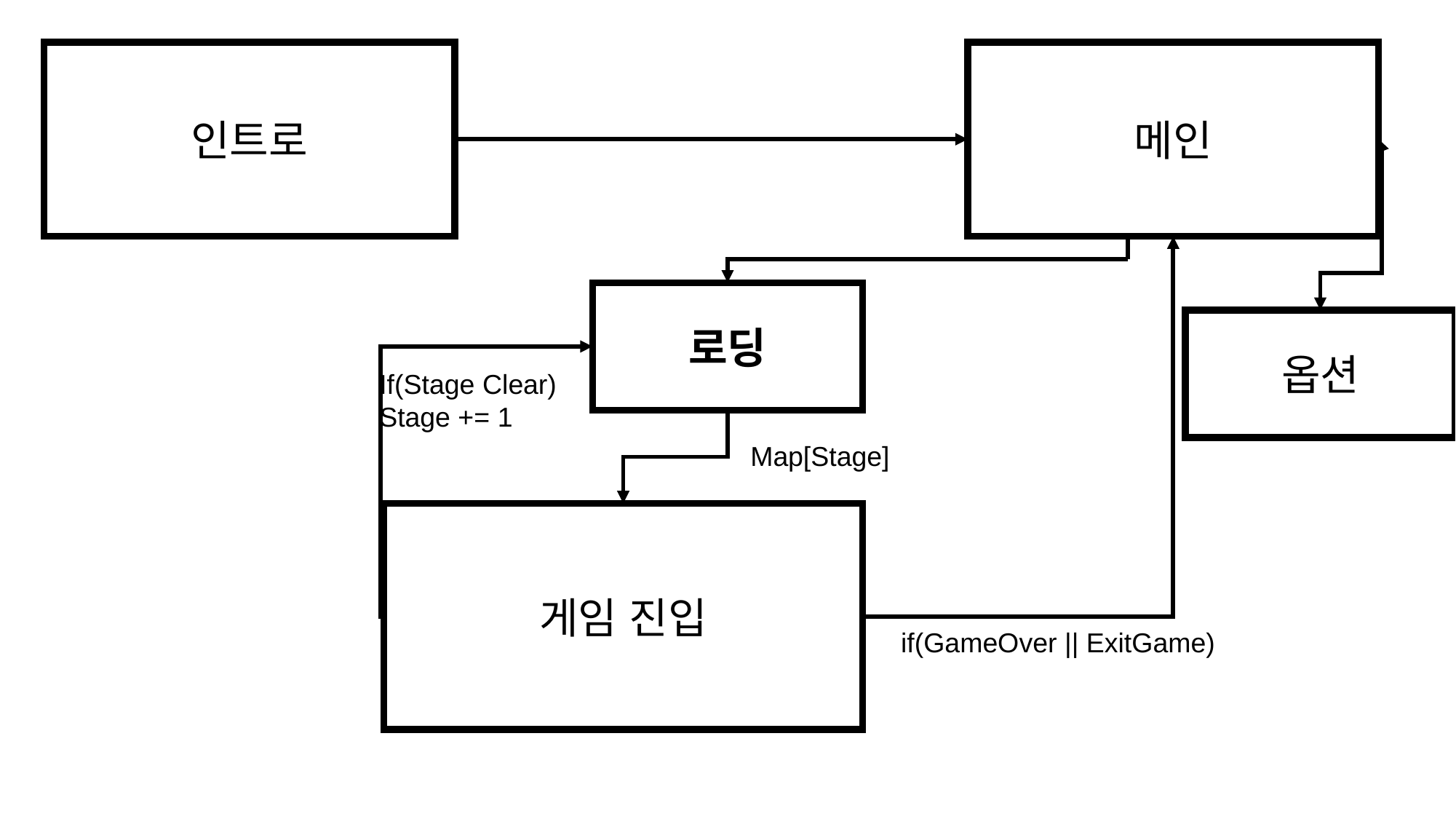

인트로
메인
로딩
옵션
If(Stage Clear)
Stage += 1
Map[Stage]
게임 진입
if(GameOver || ExitGame)